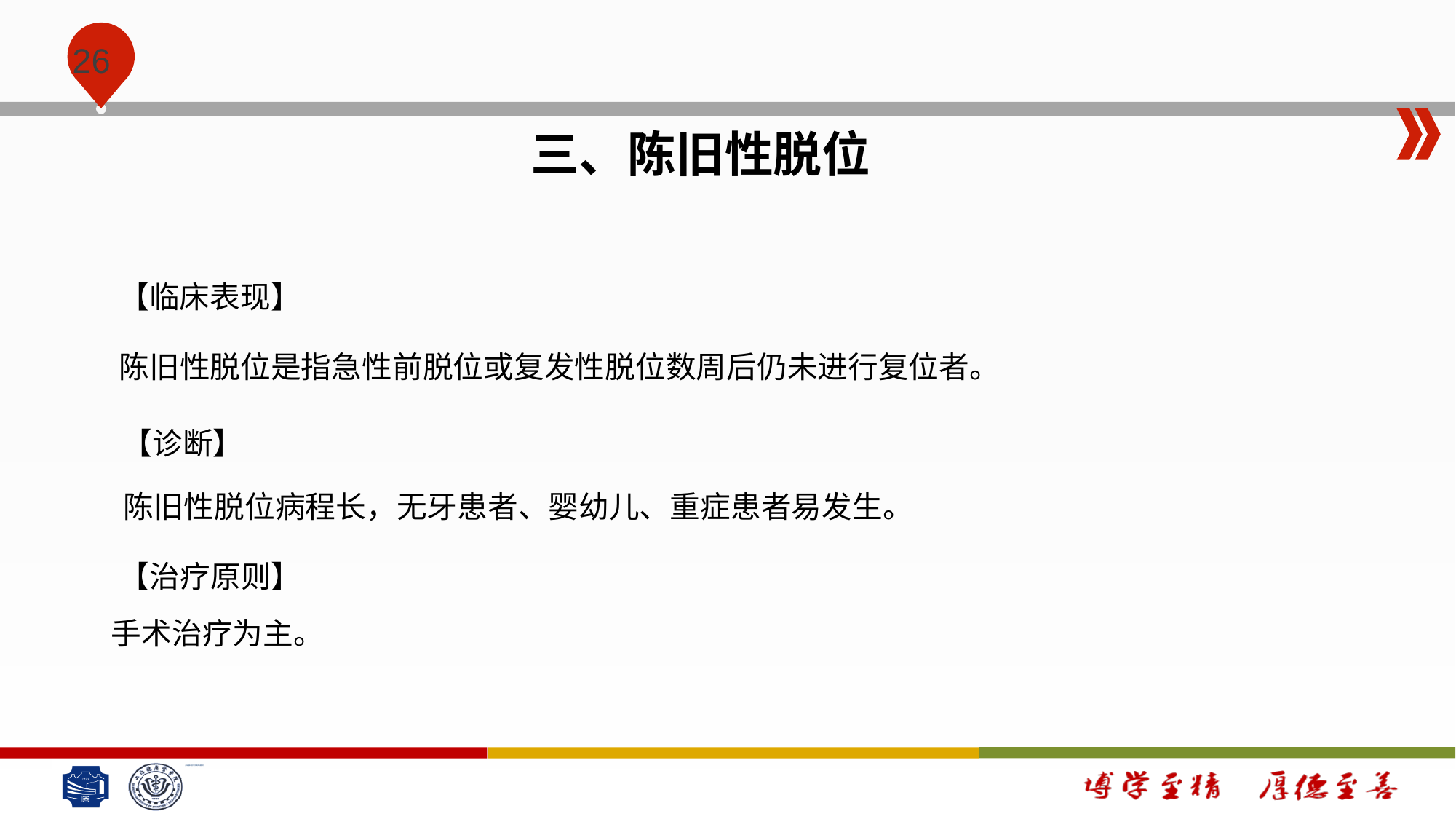

#
三、陈旧性脱位
【临床表现】
陈旧性脱位是指急性前脱位或复发性脱位数周后仍未进行复位者。
【诊断】
 陈旧性脱位病程长，无牙患者、婴幼儿、重症患者易发生。
【治疗原则】
手术治疗为主。